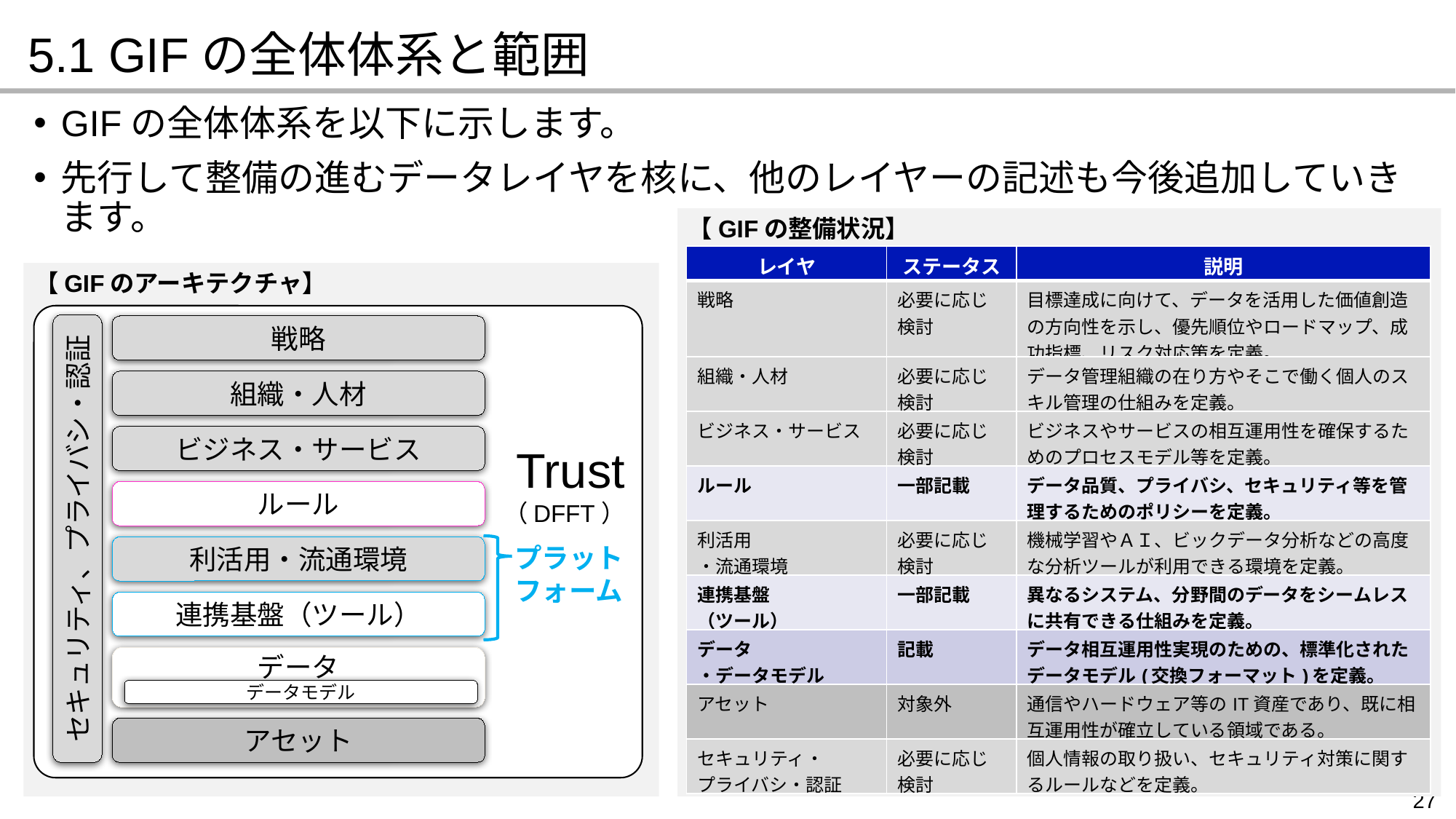

5.1 GIFの全体体系と範囲
GIFの全体体系を以下に示します。
先行して整備の進むデータレイヤを核に、他のレイヤーの記述も今後追加していきます。
【GIFの整備状況】
| レイヤ | ステータス | 説明 |
| --- | --- | --- |
| 戦略 | 必要に応じ検討 | 目標達成に向けて、データを活用した価値創造の方向性を示し、優先順位やロードマップ、成功指標、リスク対応策を定義。 |
| 組織・人材 | 必要に応じ検討 | データ管理組織の在り方やそこで働く個人のスキル管理の仕組みを定義。 |
| ビジネス・サービス | 必要に応じ検討 | ビジネスやサービスの相互運用性を確保するためのプロセスモデル等を定義。 |
| ルール | 一部記載 | データ品質、プライバシ、セキュリティ等を管理するためのポリシーを定義。 |
| 利活用 ・流通環境 | 必要に応じ検討 | 機械学習やＡＩ、ビックデータ分析などの高度な分析ツールが利用できる環境を定義。 |
| 連携基盤 （ツール） | 一部記載 | 異なるシステム、分野間のデータをシームレスに共有できる仕組みを定義。 |
| データ ・データモデル | 記載 | データ相互運用性実現のための、標準化されたデータモデル(交換フォーマット)を定義。 |
| アセット | 対象外 | 通信やハードウェア等のIT資産であり、既に相互運用性が確立している領域である。 |
| セキュリティ・ プライバシ・認証 | 必要に応じ検討 | 個人情報の取り扱い、セキュリティ対策に関するルールなどを定義。 |
【GIFのアーキテクチャ】
Trust
（DFFT）

戦略
組織・人材
ビジネス・サービス
ルール
セキュリティ、プライバシ・認証

プラットフォーム
利活用・流通環境
連携基盤（ツール）
データ

データモデル
アセット
27